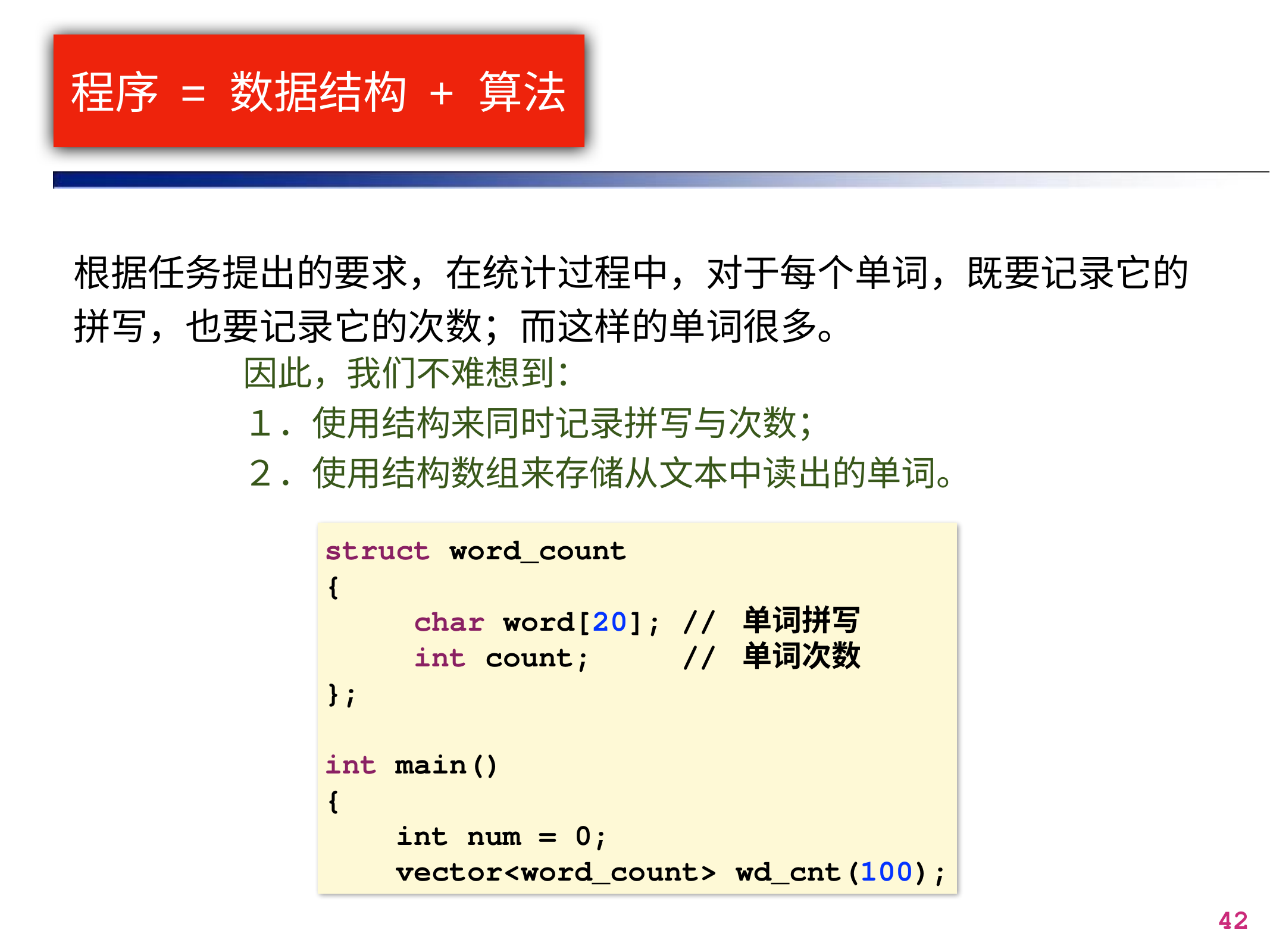

# 程序 = 数据结构 + 算法
根据任务提出的要求，在统计过程中，对于每个单词，既要记录它的拼写，也要记录它的次数；而这样的单词很多。
因此，我们不难想到：
１．使用结构来同时记录拼写与次数；
２．使用结构数组来存储从文本中读出的单词。
struct word_count
{
	char word[20]; // 单词拼写
	int count;     // 单词次数
};

int main()
{
    int num = 0;
    vector<word_count> wd_cnt(100);
42